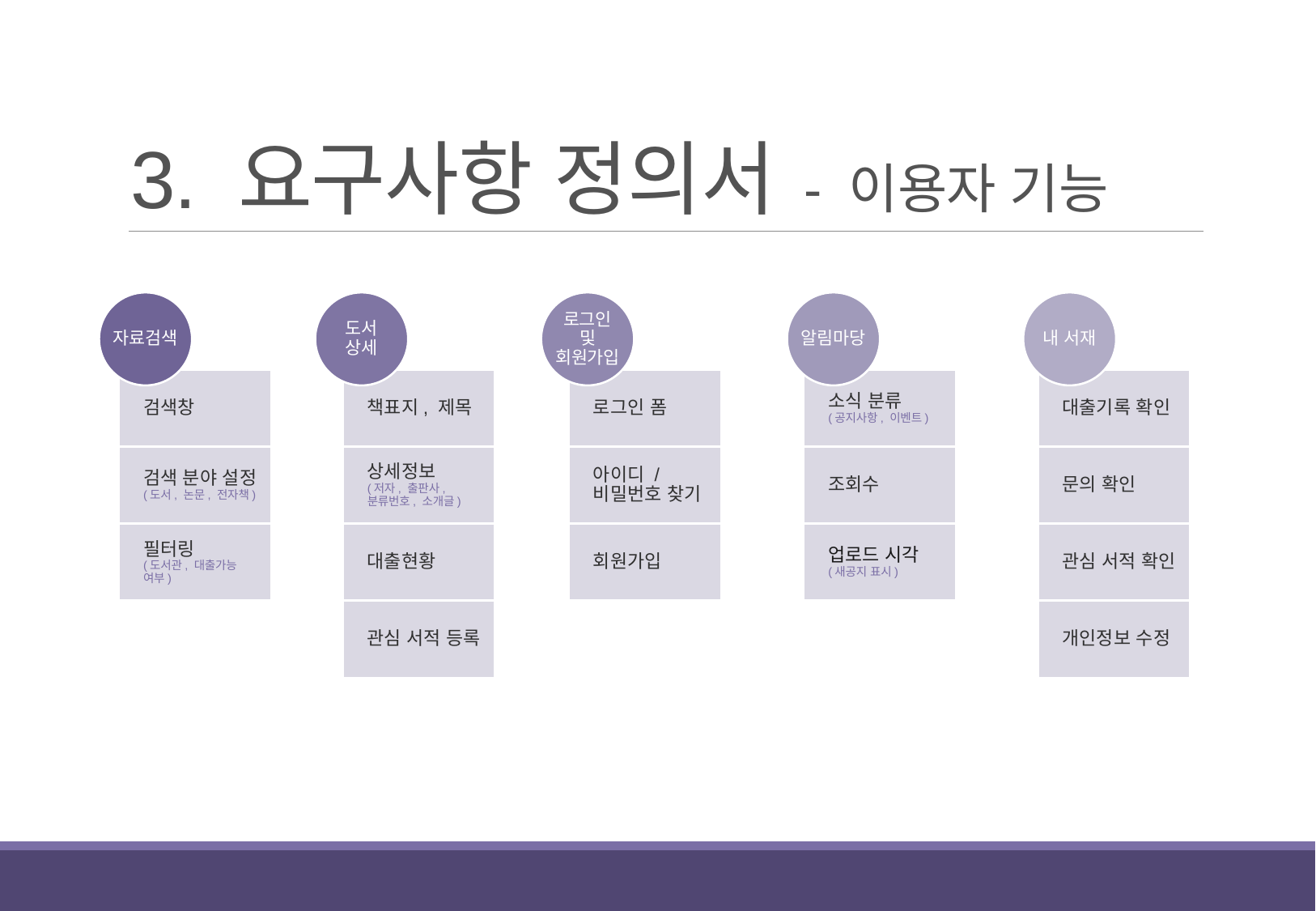

# 3. 요구사항 정의서 - 이용자 기능
검색창
검색 분야 설정
(도서, 논문, 전자책)
필터링
(도서관, 대출가능 여부)
자료검색
책표지, 제목
상세정보
(저자, 출판사, 분류번호, 소개글)
대출현황
관심 서적 등록
도서 상세
로그인 폼
아이디 /
비밀번호 찾기
회원가입
로그인 및 회원가입
소식 분류
(공지사항, 이벤트)
조회수
업로드 시각
(새공지 표시)
알림마당
대출기록 확인
문의 확인
관심 서적 확인
개인정보 수정
내 서재